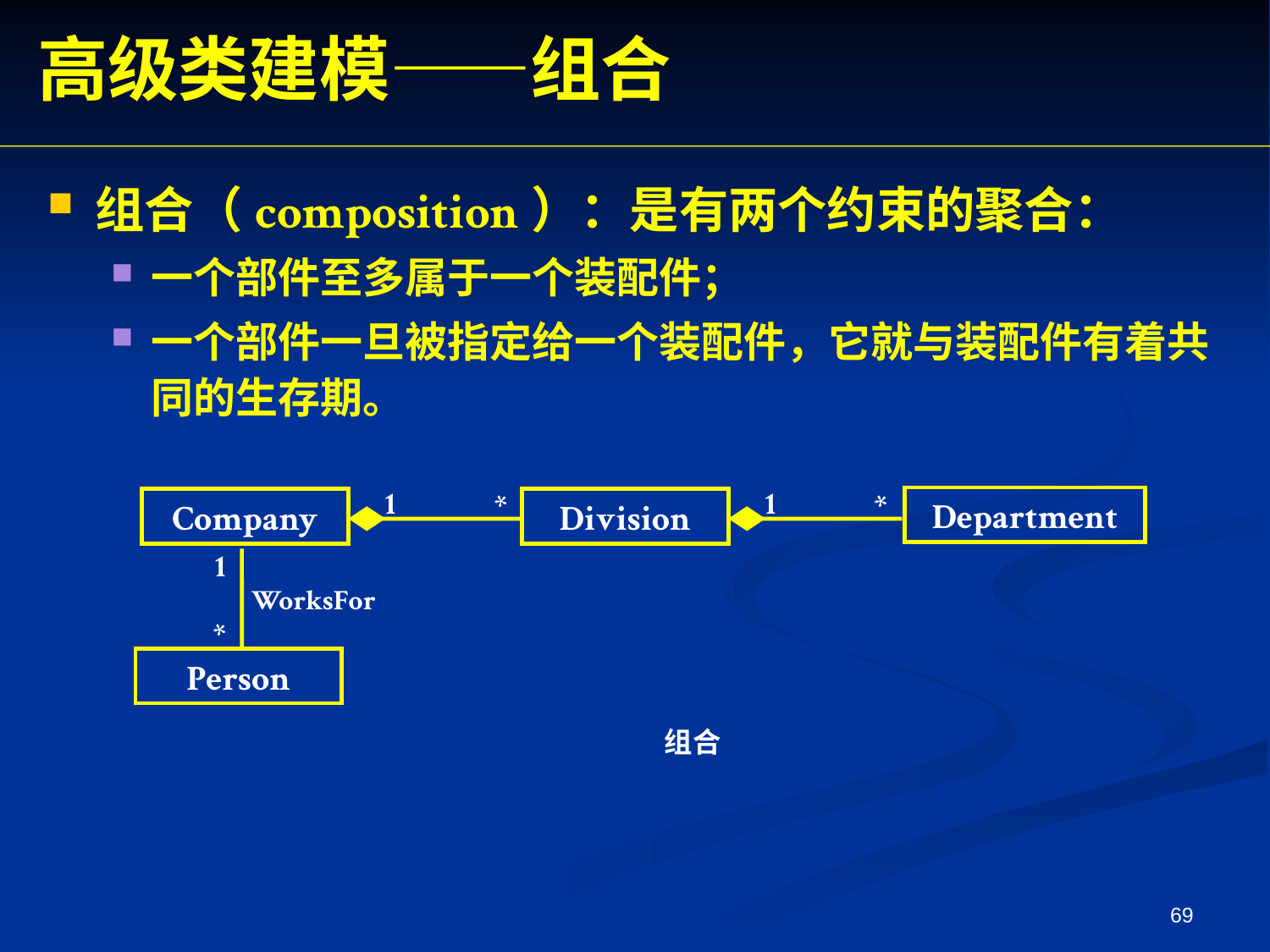

高级类建模——组合

组合（composition）：是有两个约束的聚合：
一个部件至多属于一个装配件；
一个部件一旦被指定给一个装配件，它就与装配件有着共同的生存期。
1
1
*
*
Department
Company
Division

1

WorksFor
*
Person
组合
69